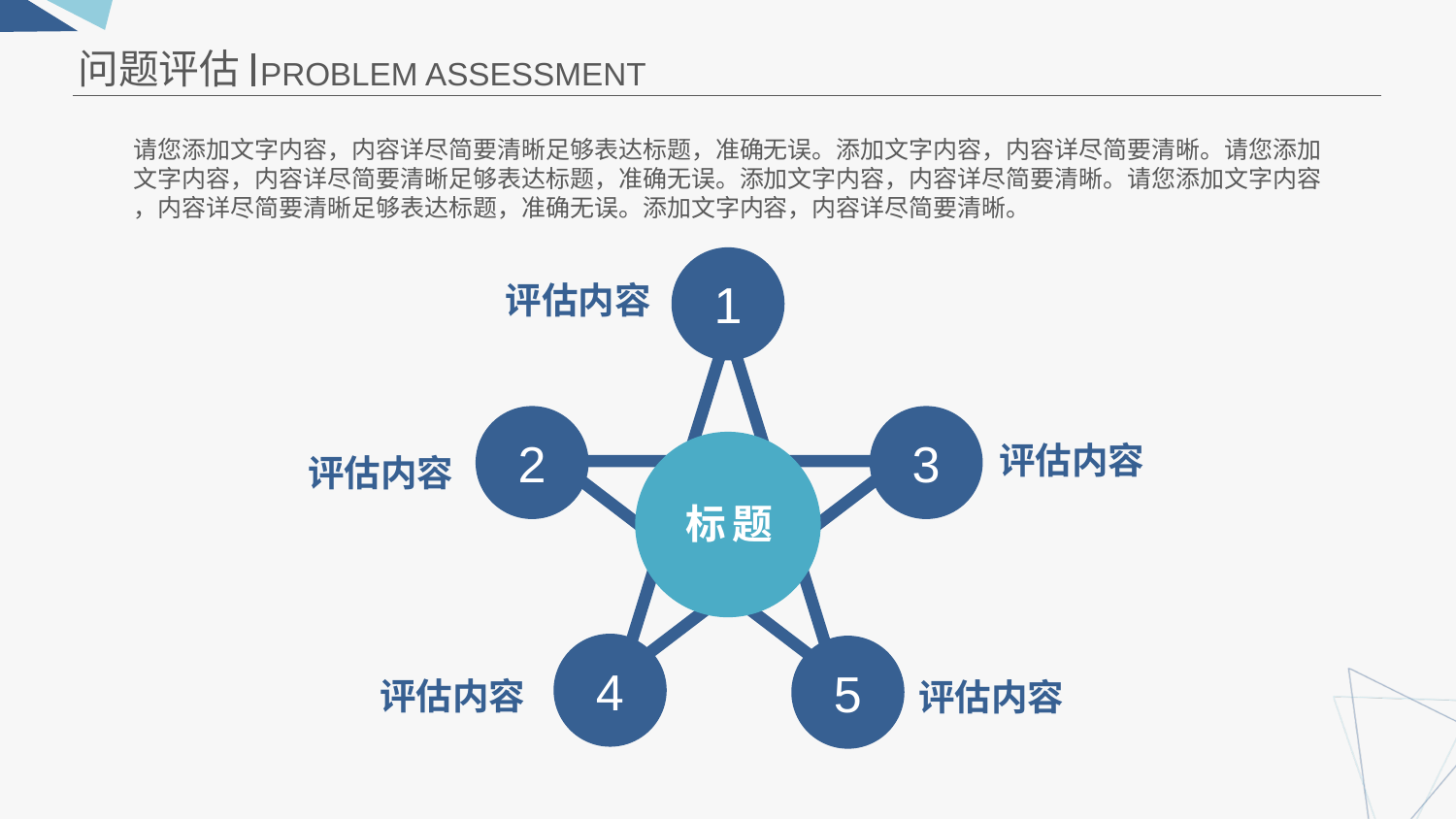

问题评估
PROBLEM ASSESSMENT
请您添加文字内容，内容详尽简要清晰足够表达标题，准确无误。添加文字内容，内容详尽简要清晰。请您添加
文字内容，内容详尽简要清晰足够表达标题，准确无误。添加文字内容，内容详尽简要清晰。请您添加文字内容
，内容详尽简要清晰足够表达标题，准确无误。添加文字内容，内容详尽简要清晰。
1
评估内容

2
3
评估内容

标题
评估内容
4
5
评估内容
评估内容